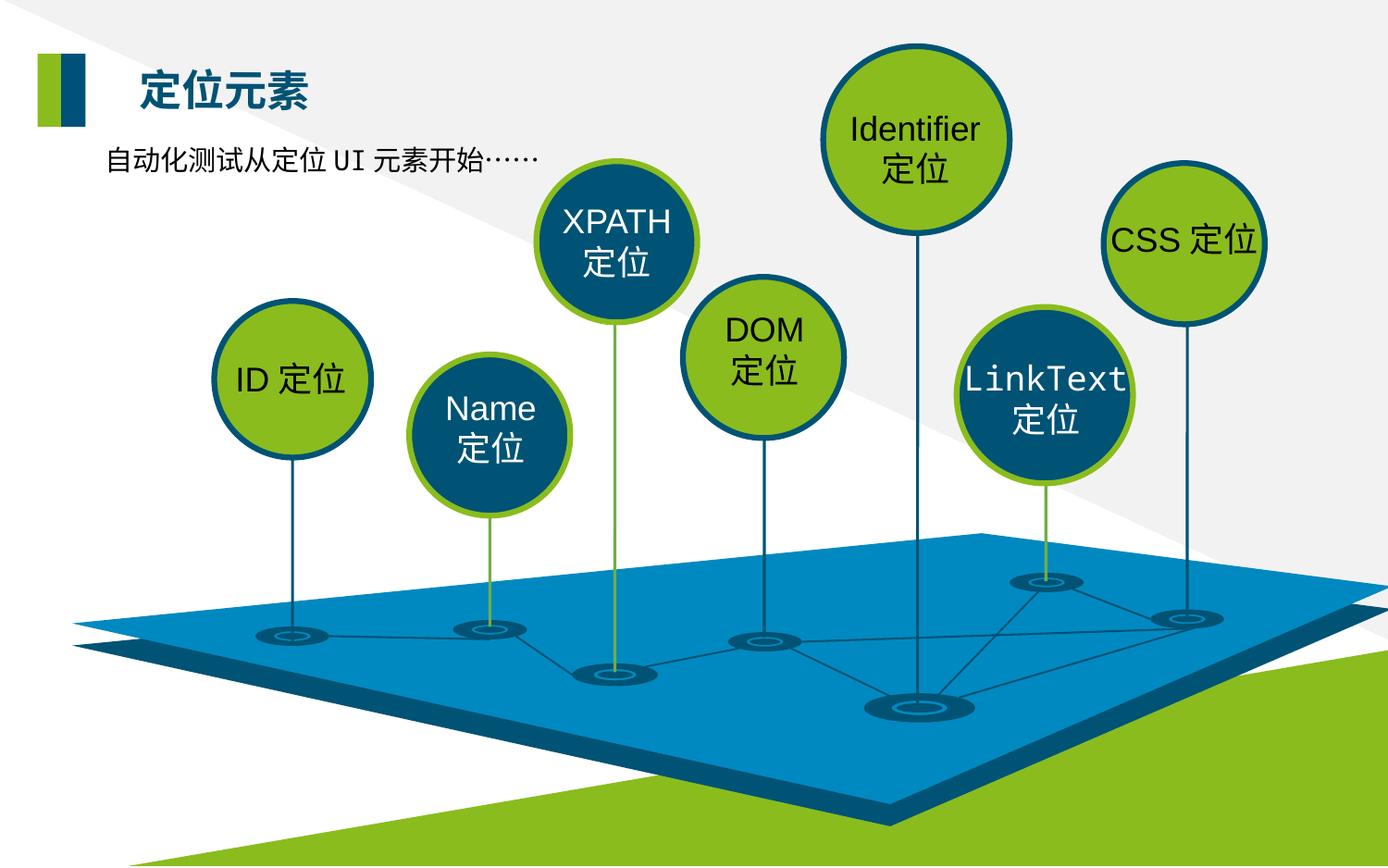

Identifier
定位

定位元素
自动化测试从定位UI元素开始……

XPATH
定位

CSS定位

DOM
定位

ID定位

LinkText
定位

Name
定位